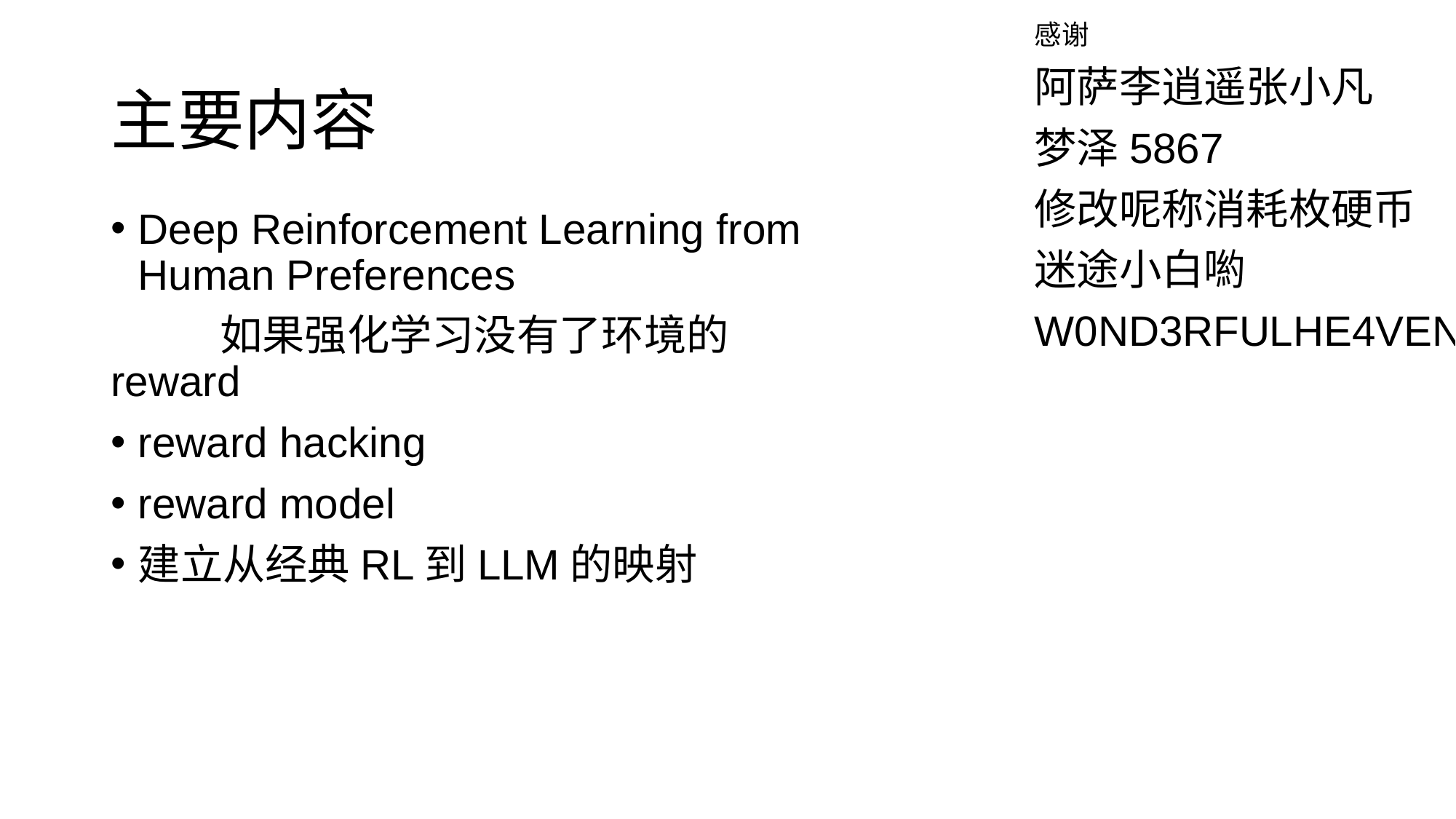

感谢
阿萨李逍遥张小凡
梦泽5867
修改呢称消耗枚硬币
迷途小白喲
W0ND3RFULHE4VEN

# 主要内容
Deep Reinforcement Learning from Human Preferences
	如果强化学习没有了环境的reward
reward hacking
reward model
建立从经典RL到LLM的映射